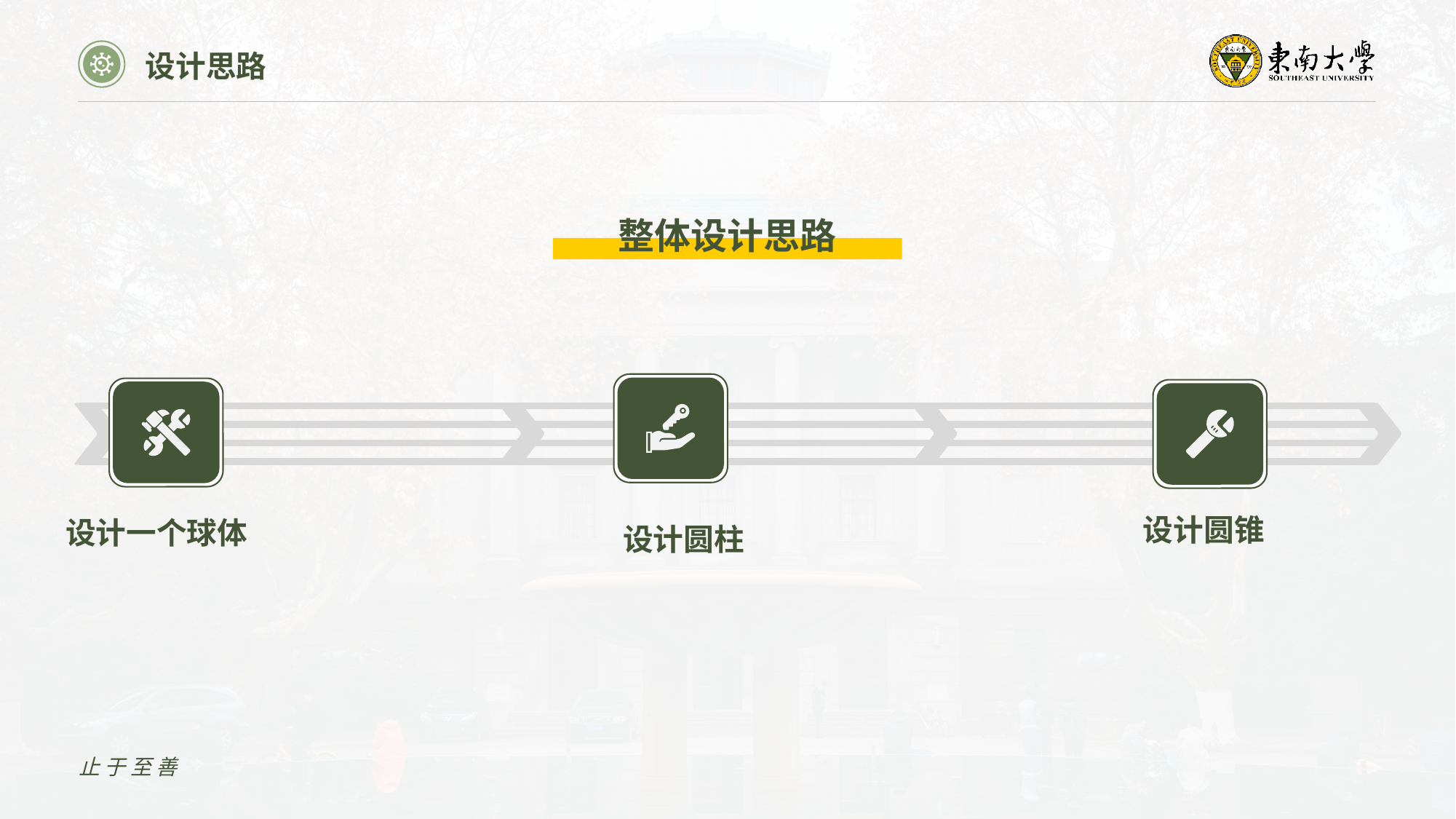

设计思路
整体设计思路

设计圆锥
设计一个球体
设计圆柱
止于至善
4